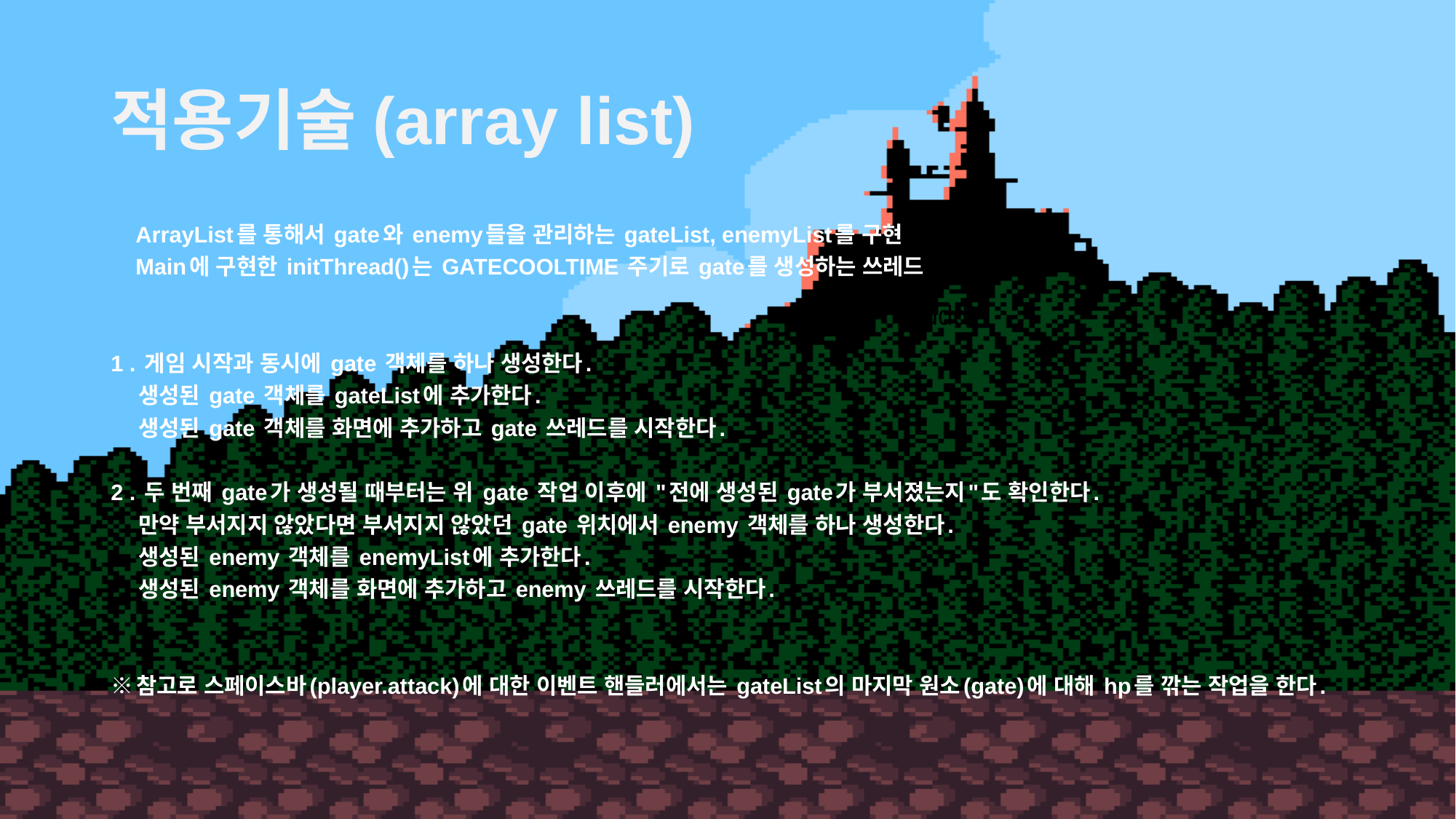

# 적용기술(array list)
    ArrayList를 통해서 gate와 enemy들을 관리하는 gateList, enemyList를 구현
    Main에 구현한 initThread()는 GATECOOLTIME 주기로 gate를 생성하는 쓰레드

1 . 게임 시작과 동시에 gate 객체를 하나 생성한다.
    생성된 gate 객체를 gateList에 추가한다.
    생성된 gate 객체를 화면에 추가하고 gate 쓰레드를 시작한다.

2 . 두 번째 gate가 생성될 때부터는 위 gate 작업 이후에 "전에 생성된 gate가 부서졌는지"도 확인한다.
    만약 부서지지 않았다면 부서지지 않았던 gate 위치에서 enemy 객체를 하나 생성한다.
    생성된 enemy 객체를 enemyList에 추가한다.
    생성된 enemy 객체를 화면에 추가하고 enemy 쓰레드를 시작한다.

※참고로 스페이스바(player.attack)에 대한 이벤트 핸들러에서는 gateList의 마지막 원소(gate)에 대해 hp를 깎는 작업을 한다.
ddd